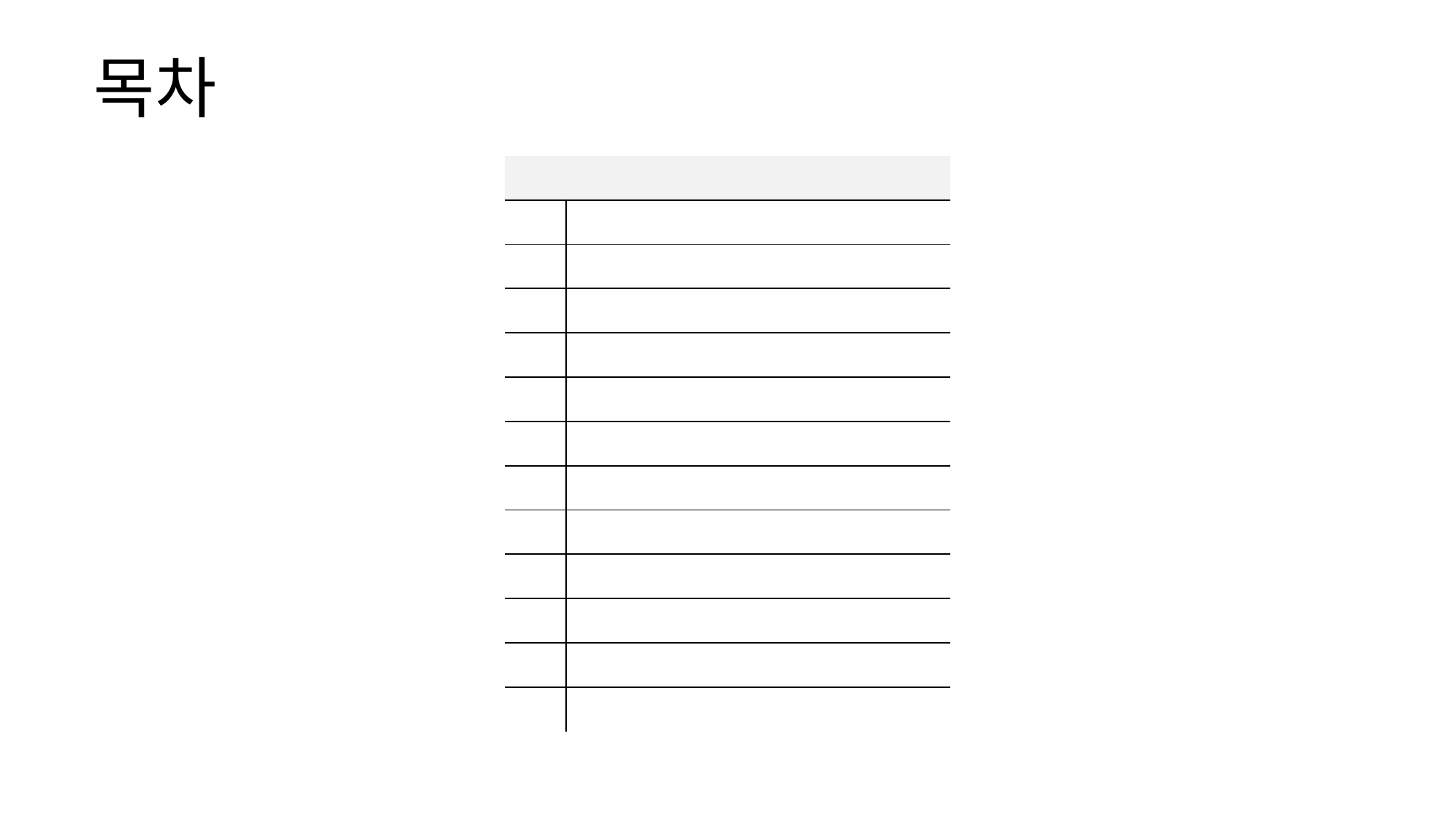

목차
|  | 개요 |
| --- | --- |
|  |  |
|  |  |
|  |  |
|  |  |
|  |  |
|  |  |
|  |  |
|  |  |
|  |  |
|  |  |
|  |  |
|  |  |